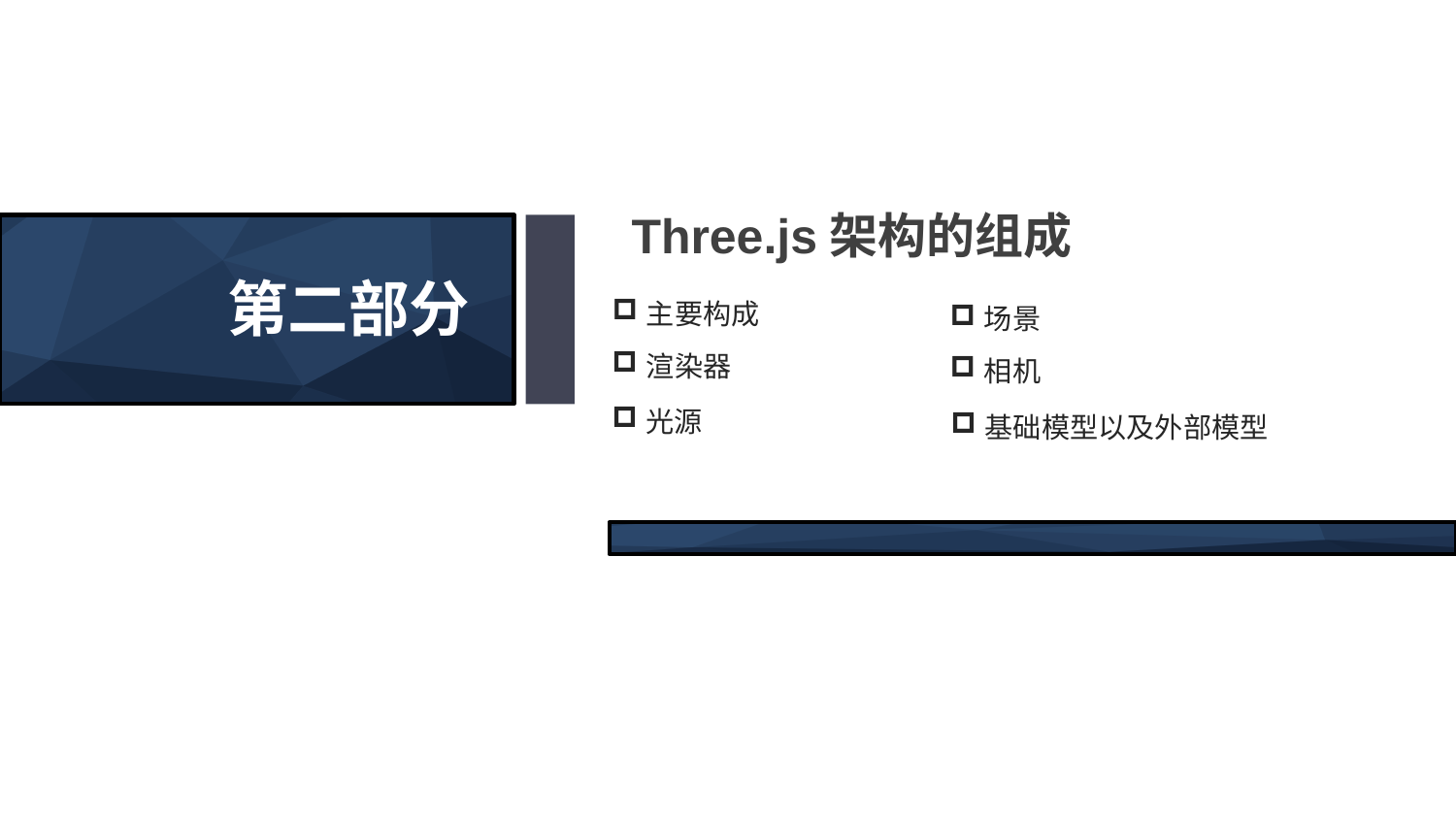

Three.js架构的组成

第二部分
主要构成
场景
渲染器
相机
光源
基础模型以及外部模型